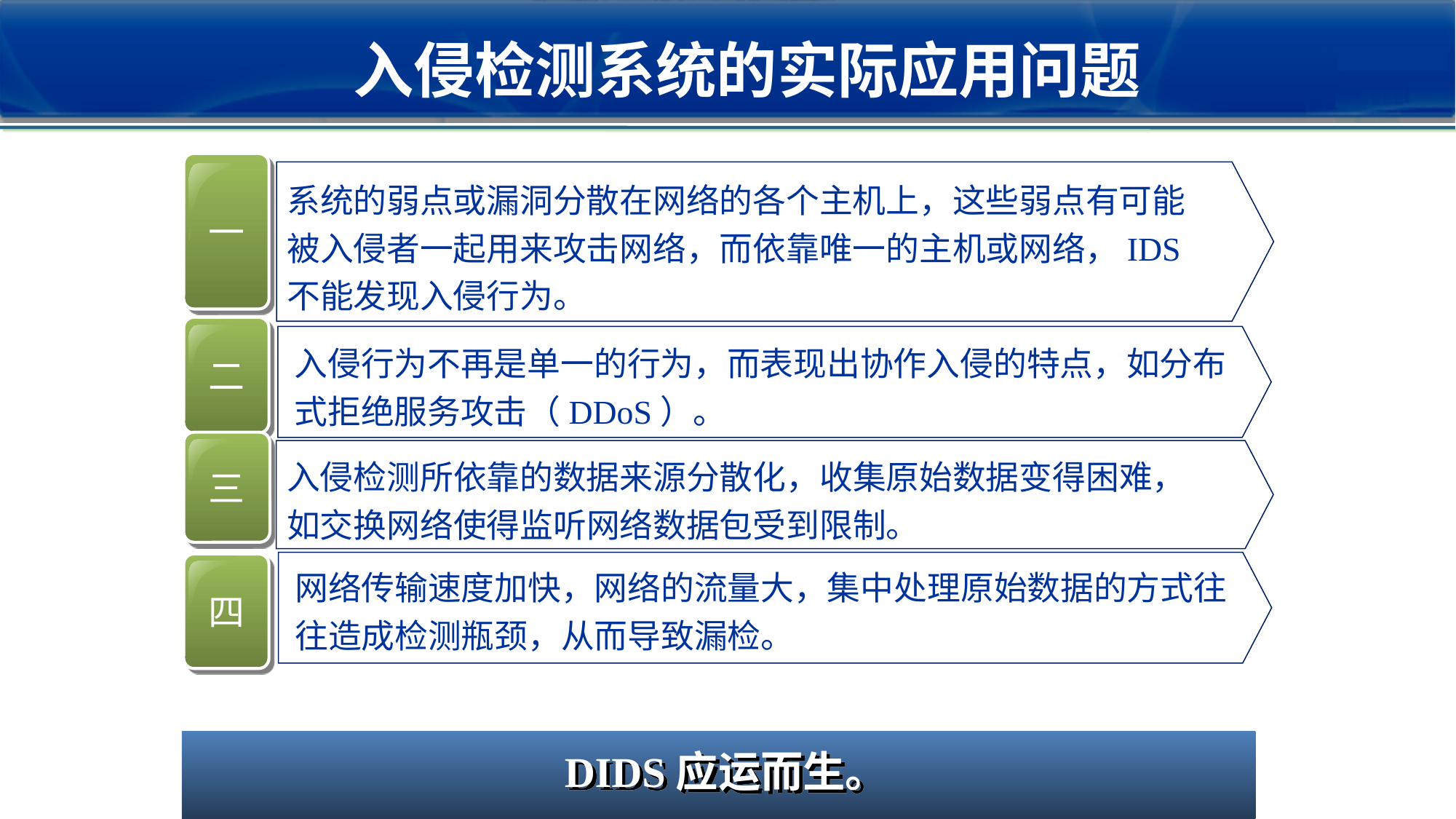

入侵检测系统的实际应用问题
一

系统的弱点或漏洞分散在网络的各个主机上，这些弱点有可能被入侵者一起用来攻击网络，而依靠唯一的主机或网络，IDS不能发现入侵行为。
二

入侵行为不再是单一的行为，而表现出协作入侵的特点，如分布式拒绝服务攻击（DDoS）。
三

入侵检测所依靠的数据来源分散化，收集原始数据变得困难，如交换网络使得监听网络数据包受到限制。

网络传输速度加快，网络的流量大，集中处理原始数据的方式往往造成检测瓶颈，从而导致漏检。
四

DIDS应运而生。